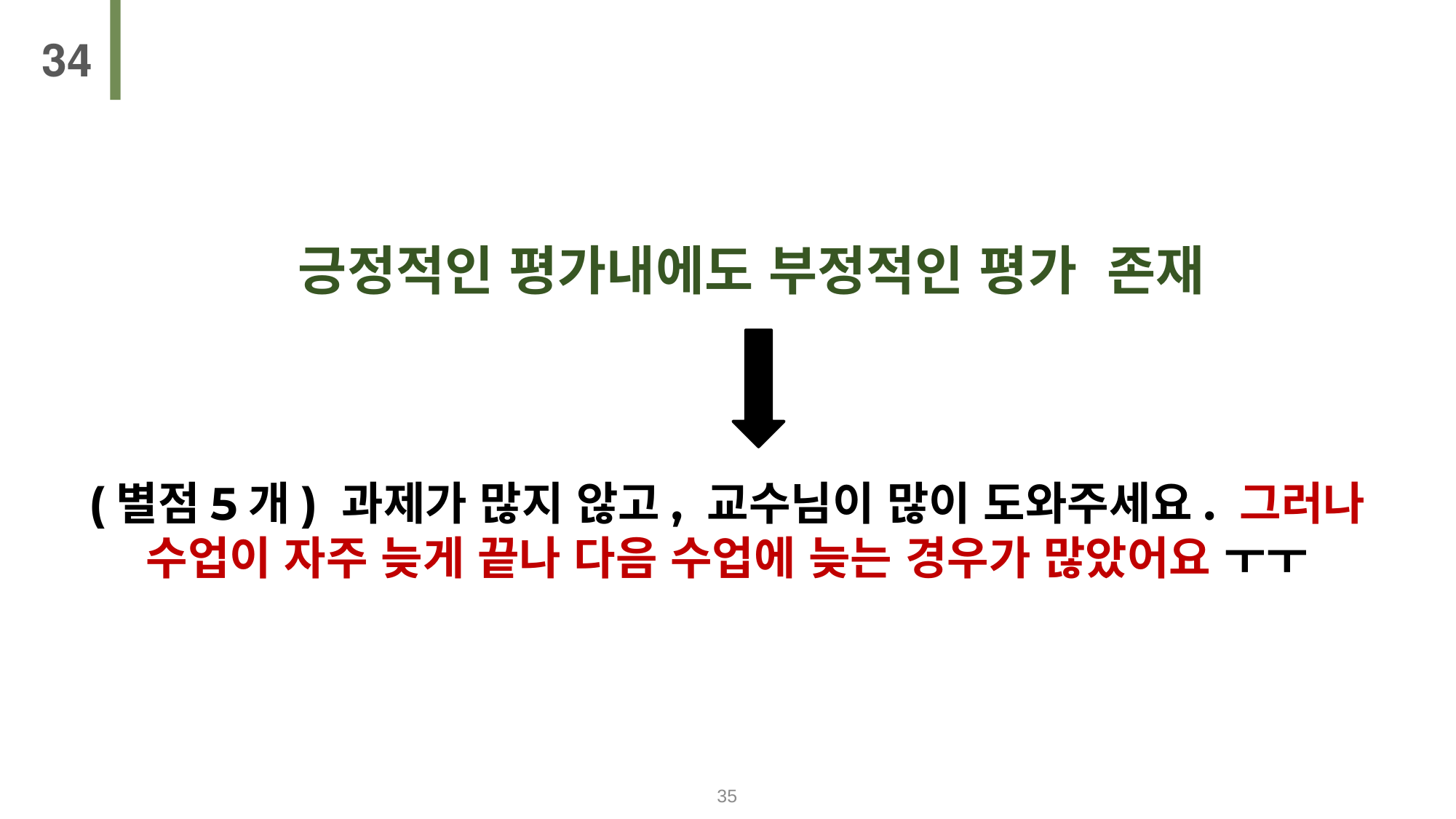

34

긍정적인 평가내에도 부정적인 평가  존재

(별점5개) 과제가 많지 않고, 교수님이 많이 도와주세요. 그러나
수업이 자주 늦게 끝나 다음 수업에 늦는 경우가 많았어요 ㅜㅜ

35